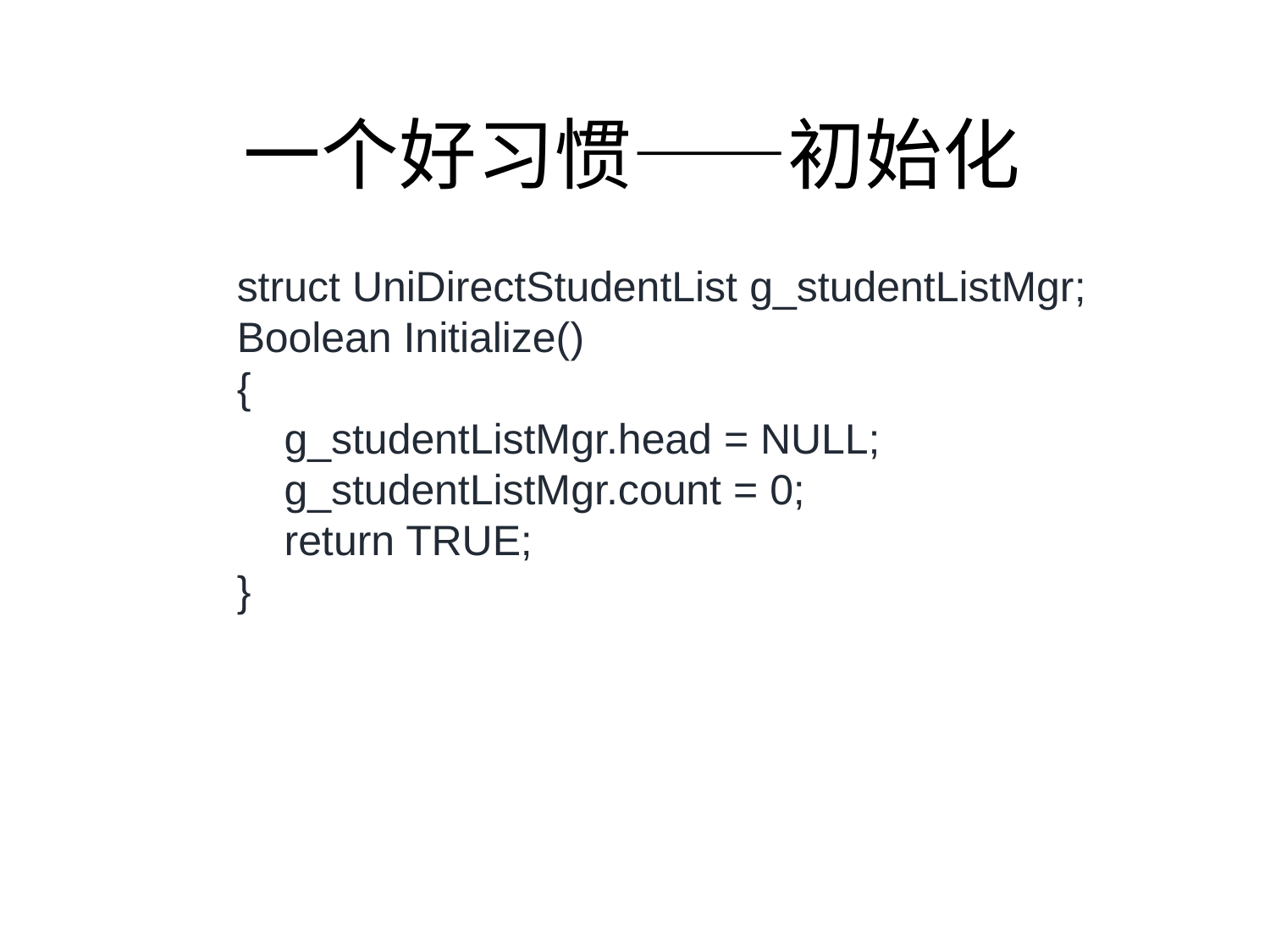

一个好习惯——初始化
struct UniDirectStudentList g_studentListMgr;
Boolean Initialize()
{
    g_studentListMgr.head = NULL;
    g_studentListMgr.count = 0;
    return TRUE;
}